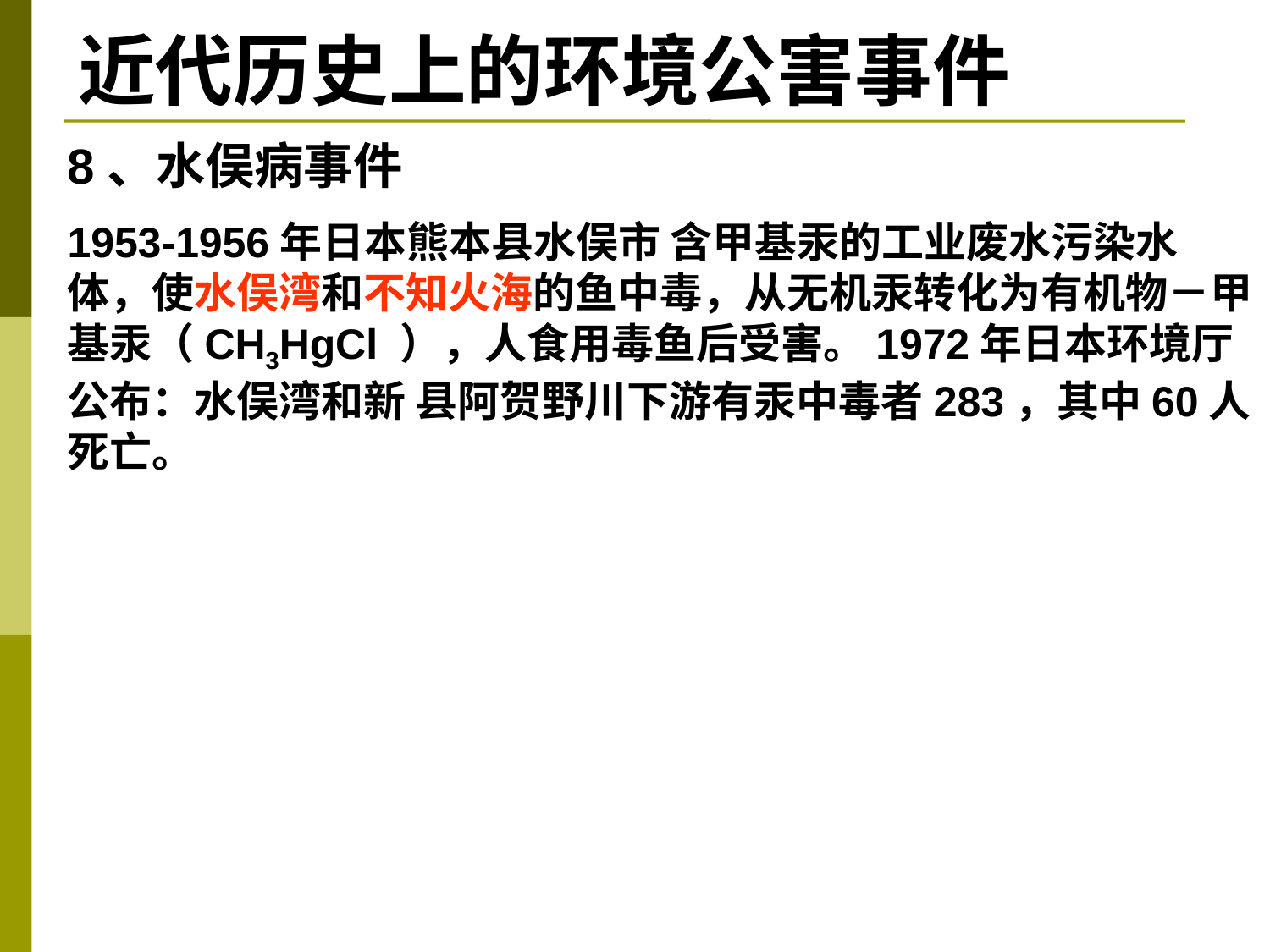

近代历史上的环境公害事件
8、水俣病事件
1953-1956年日本熊本县水俣市 含甲基汞的工业废水污染水体，使水俣湾和不知火海的鱼中毒，从无机汞转化为有机物－甲基汞（CH3HgCl ），人食用毒鱼后受害。1972年日本环境厅公布：水俣湾和新 县阿贺野川下游有汞中毒者283，其中60人死亡。